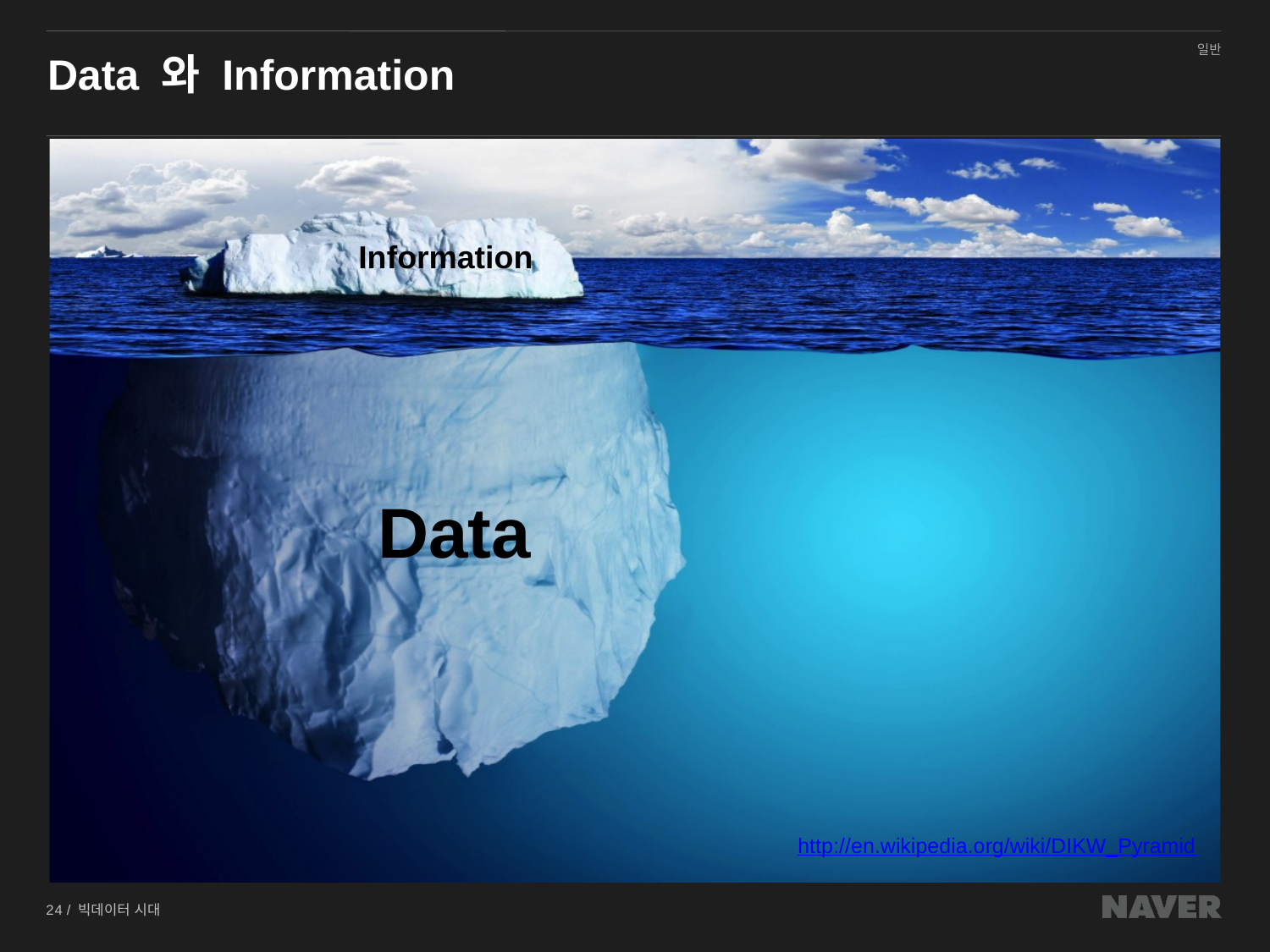

# Data 와 Information

                         Information

                          Data
http://en.wikipedia.org/wiki/DIKW_Pyramid